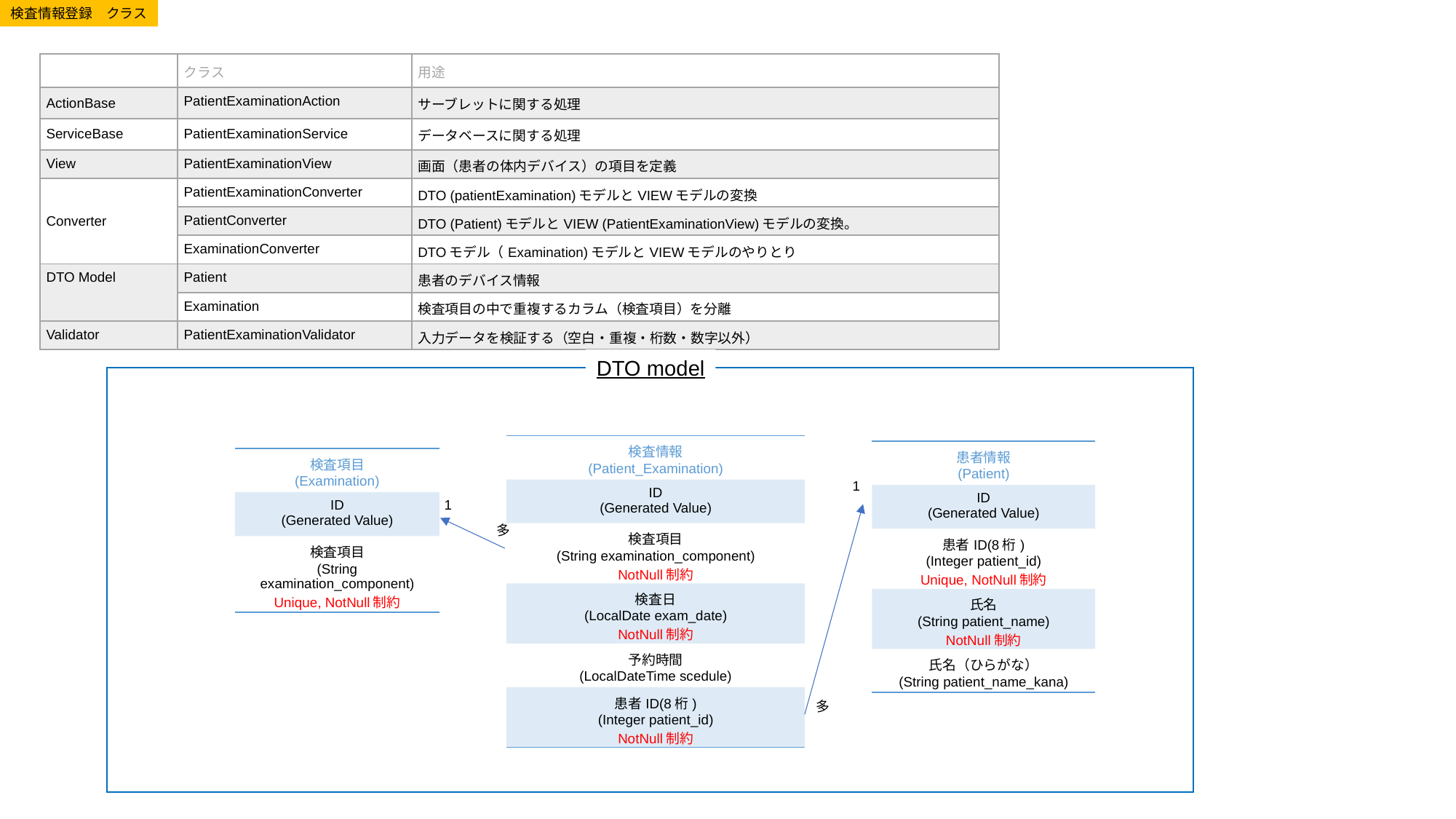

検査情報登録　クラス
|  | クラス | 用途 |
| --- | --- | --- |
| ActionBase | PatientExaminationAction | サーブレットに関する処理 |
| ServiceBase | PatientExaminationService | データベースに関する処理 |
| View | PatientExaminationView | 画面（患者の体内デバイス）の項目を定義 |
| Converter | PatientExaminationConverter | DTO (patientExamination)モデルとVIEWモデルの変換 |
|  | PatientConverter | DTO (Patient)モデルとVIEW (PatientExaminationView)モデルの変換。 |
|  | ExaminationConverter | DTOモデル（Examination)モデルとVIEWモデルのやりとり |
| DTO Model | Patient | 患者のデバイス情報 |
|  | Examination | 検査項目の中で重複するカラム（検査項目）を分離 |
| Validator | PatientExaminationValidator | 入力データを検証する（空白・重複・桁数・数字以外） |
DTO model

| 検査情報 (Patient\_Examination) |
| --- |
| ID (Generated Value) |
| 検査項目 (String examination\_component) NotNull制約 |
| 検査日 (LocalDate exam\_date) NotNull制約 |
| 予約時間 (LocalDateTime scedule) |
| 患者ID(8桁) (Integer patient\_id) NotNull制約 |
| 患者情報 (Patient) |
| --- |
| ID (Generated Value) |
| 患者ID(8桁) (Integer patient\_id) Unique, NotNull制約 |
| 氏名 (String patient\_name) NotNull制約 |
| 氏名（ひらがな） (String patient\_name\_kana) |
| 検査項目 (Examination) |
| --- |
| ID (Generated Value) |
| 検査項目 (String examination\_component) Unique, NotNull制約 |
1
1
多
多